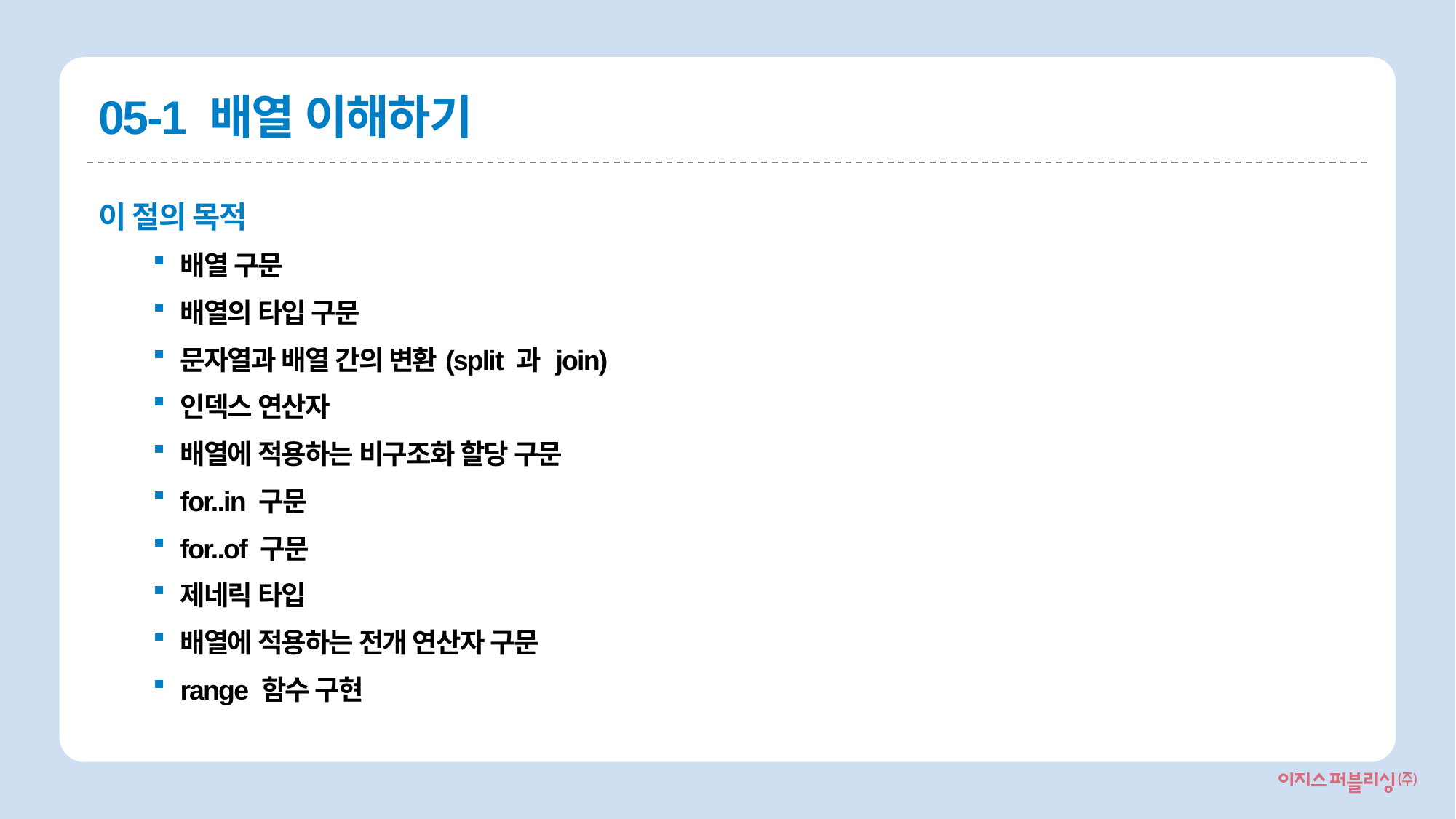

# 05-1 배열 이해하기
이 절의 목적
배열 구문
배열의 타입 구문
문자열과 배열 간의 변환(split 과 join)
인덱스 연산자
배열에 적용하는 비구조화 할당 구문
for..in 구문
for..of 구문
제네릭 타입
배열에 적용하는 전개 연산자 구문
range 함수 구현